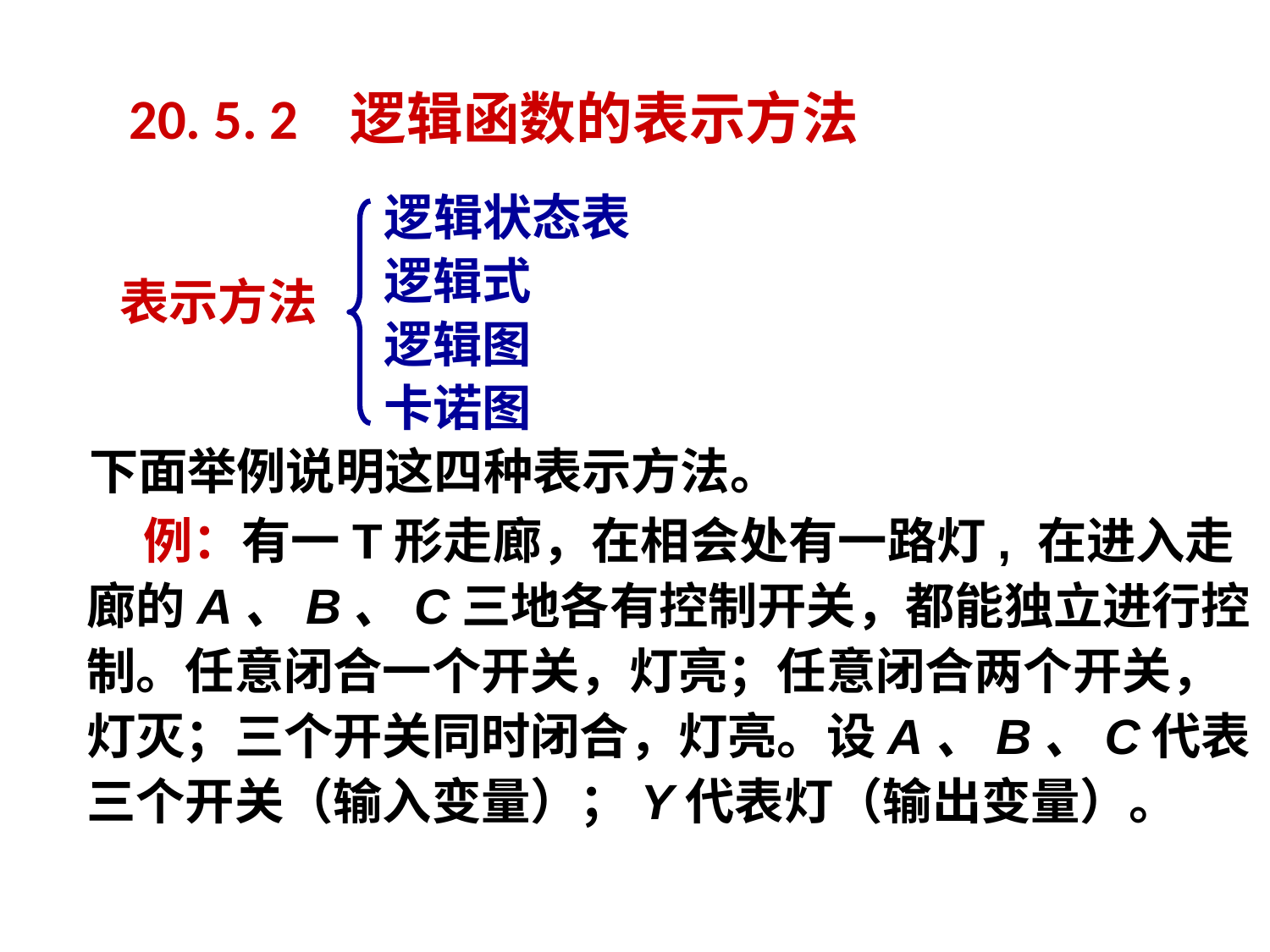

20. 5. 2   逻辑函数的表示方法
逻辑状态表

逻辑式
表示方法
逻辑图
卡诺图
下面举例说明这四种表示方法。
    例：有一T形走廊，在相会处有一路灯, 在进入走廊的A、B、C三地各有控制开关，都能独立进行控制。任意闭合一个开关，灯亮；任意闭合两个开关，灯灭；三个开关同时闭合，灯亮。设A、B、C代表三个开关（输入变量）；Y代表灯（输出变量）。